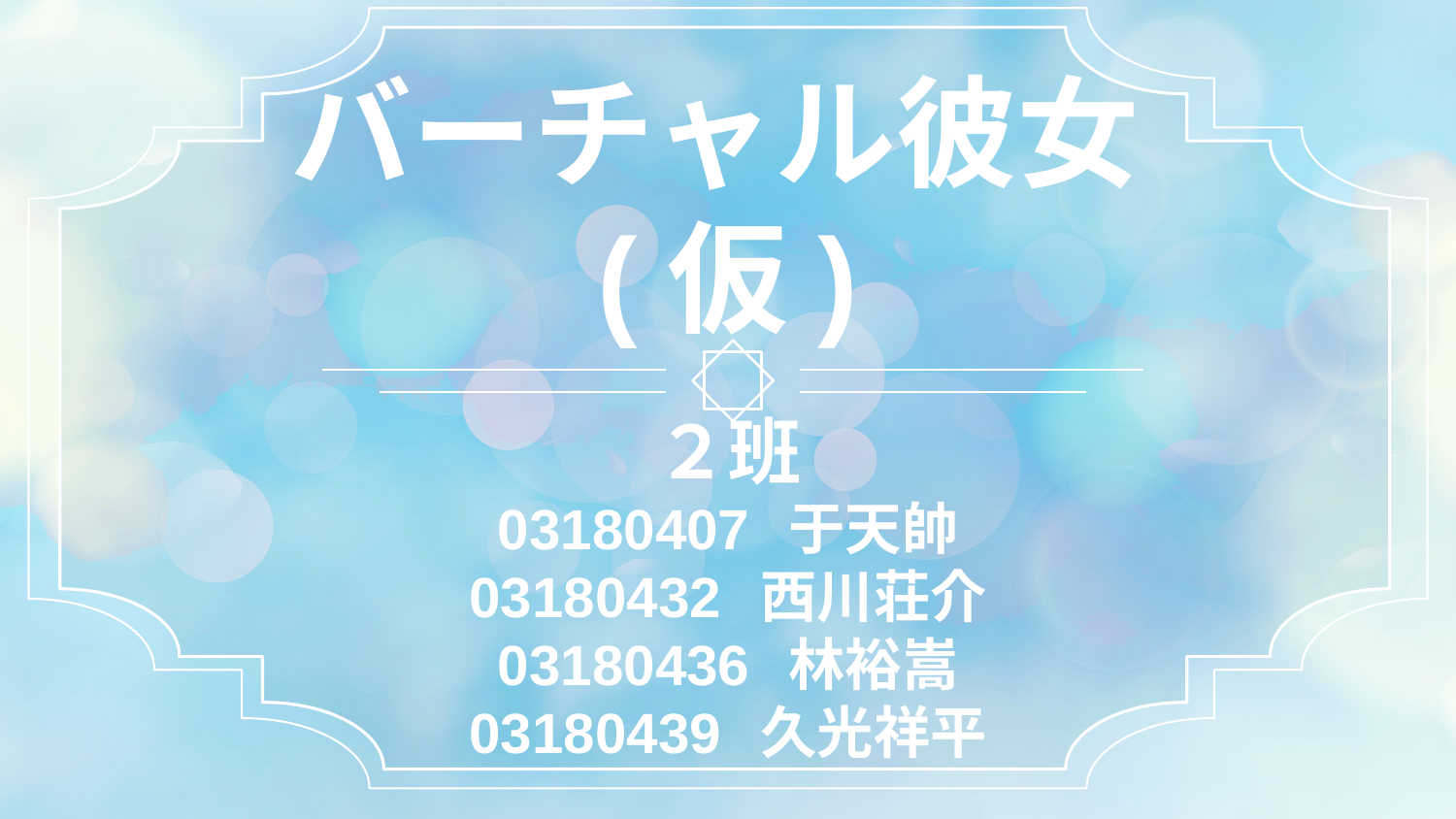

バーチャル彼女(仮)

２班
03180407	于天帥
03180432	西川荘介
03180436	林裕嵩
03180439	久光祥平